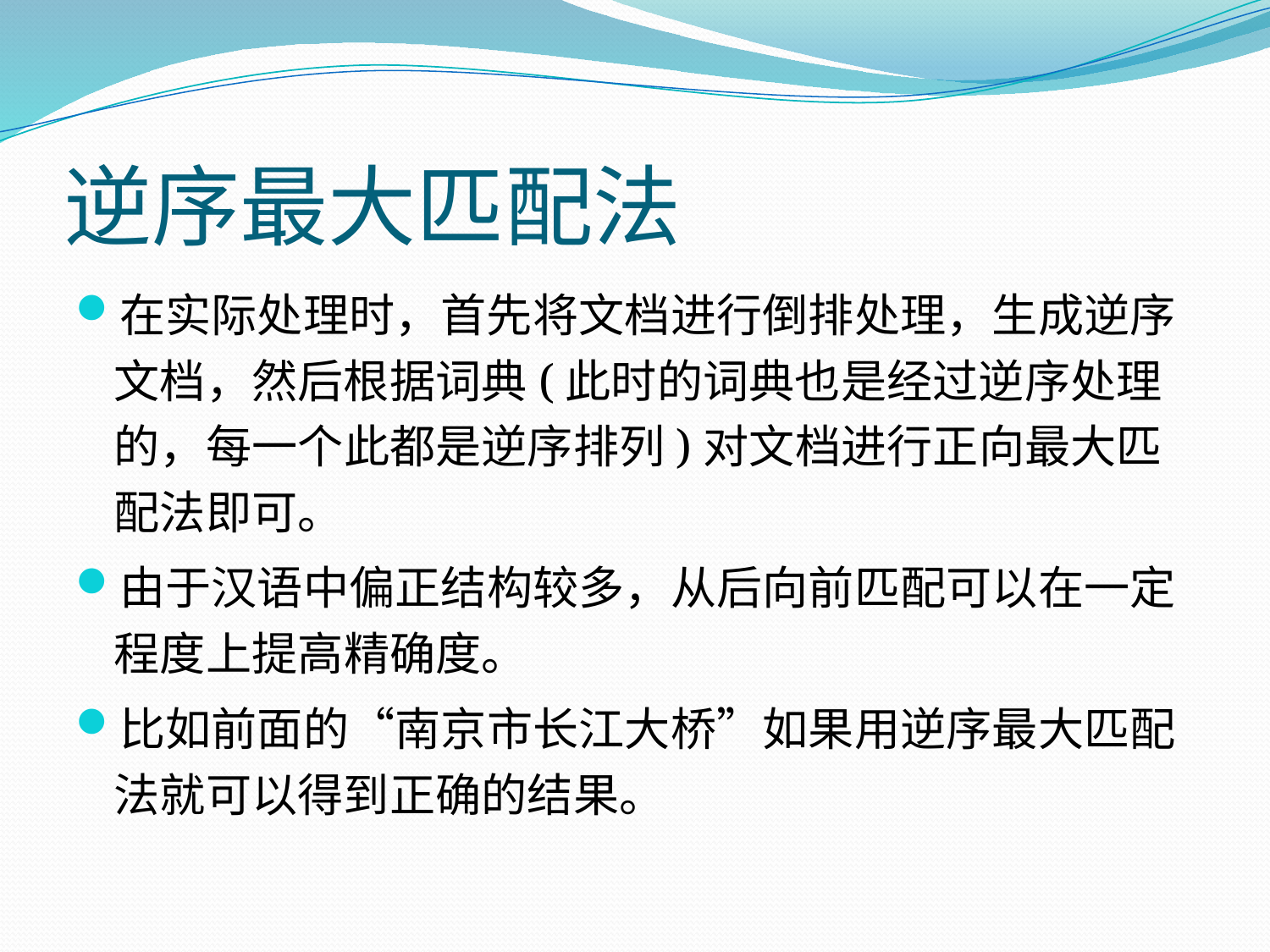

# 逆序最大匹配法
在实际处理时，首先将文档进行倒排处理，生成逆序文档，然后根据词典(此时的词典也是经过逆序处理的，每一个此都是逆序排列)对文档进行正向最大匹配法即可。
由于汉语中偏正结构较多，从后向前匹配可以在一定程度上提高精确度。
比如前面的“南京市长江大桥”如果用逆序最大匹配法就可以得到正确的结果。